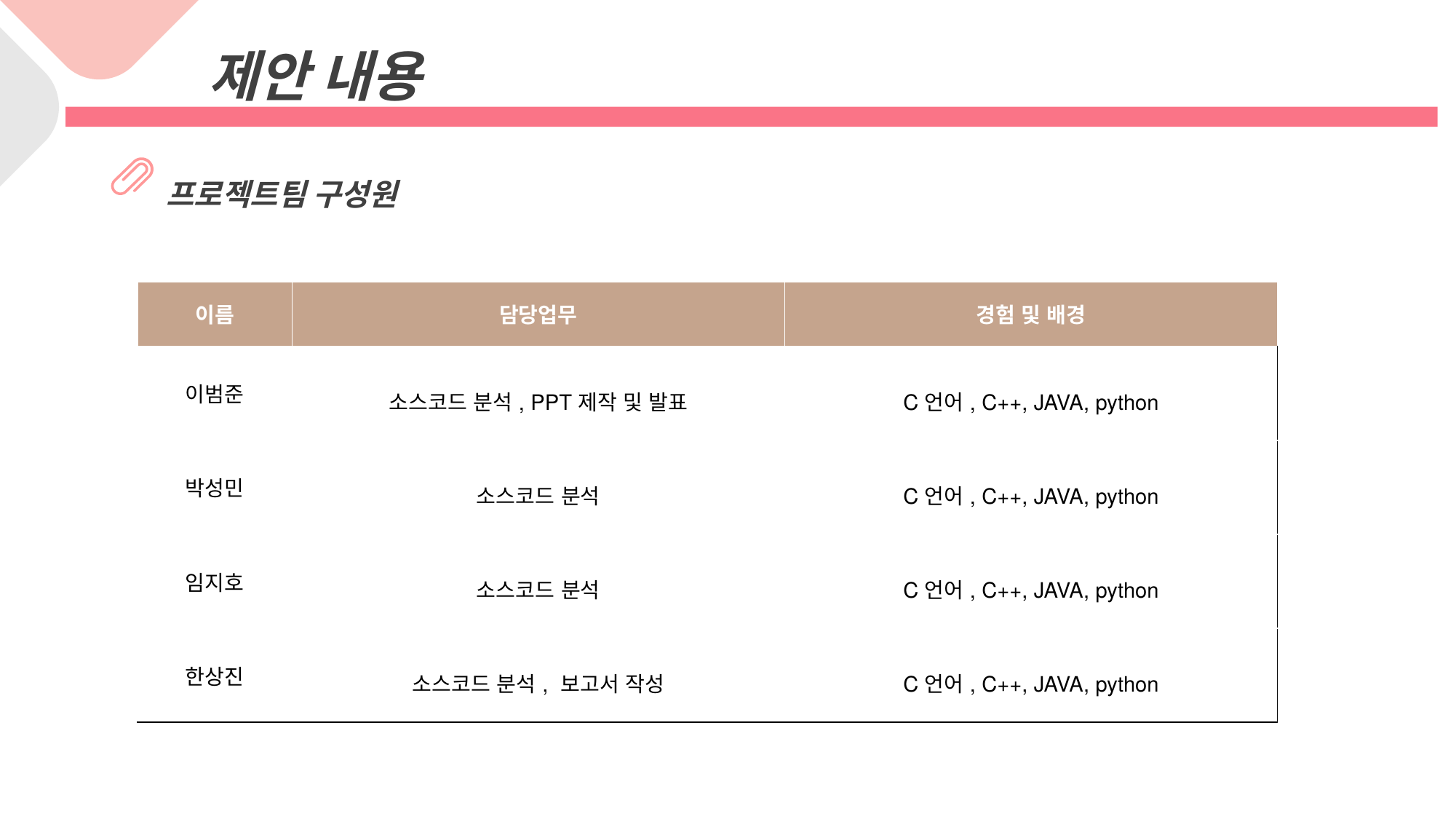

제안 내용

프로젝트팀 구성원

| 이름 | 담당업무 | 경험 및 배경 |
| --- | --- | --- |
| 이범준 | 소스코드 분석, PPT제작 및 발표 | C언어, C++, JAVA, python |
| 박성민 | 소스코드 분석 | C언어, C++, JAVA, python |
| 임지호 | 소스코드 분석 | C언어, C++, JAVA, python |
| 한상진 | 소스코드 분석, 보고서 작성 | C언어, C++, JAVA, python |